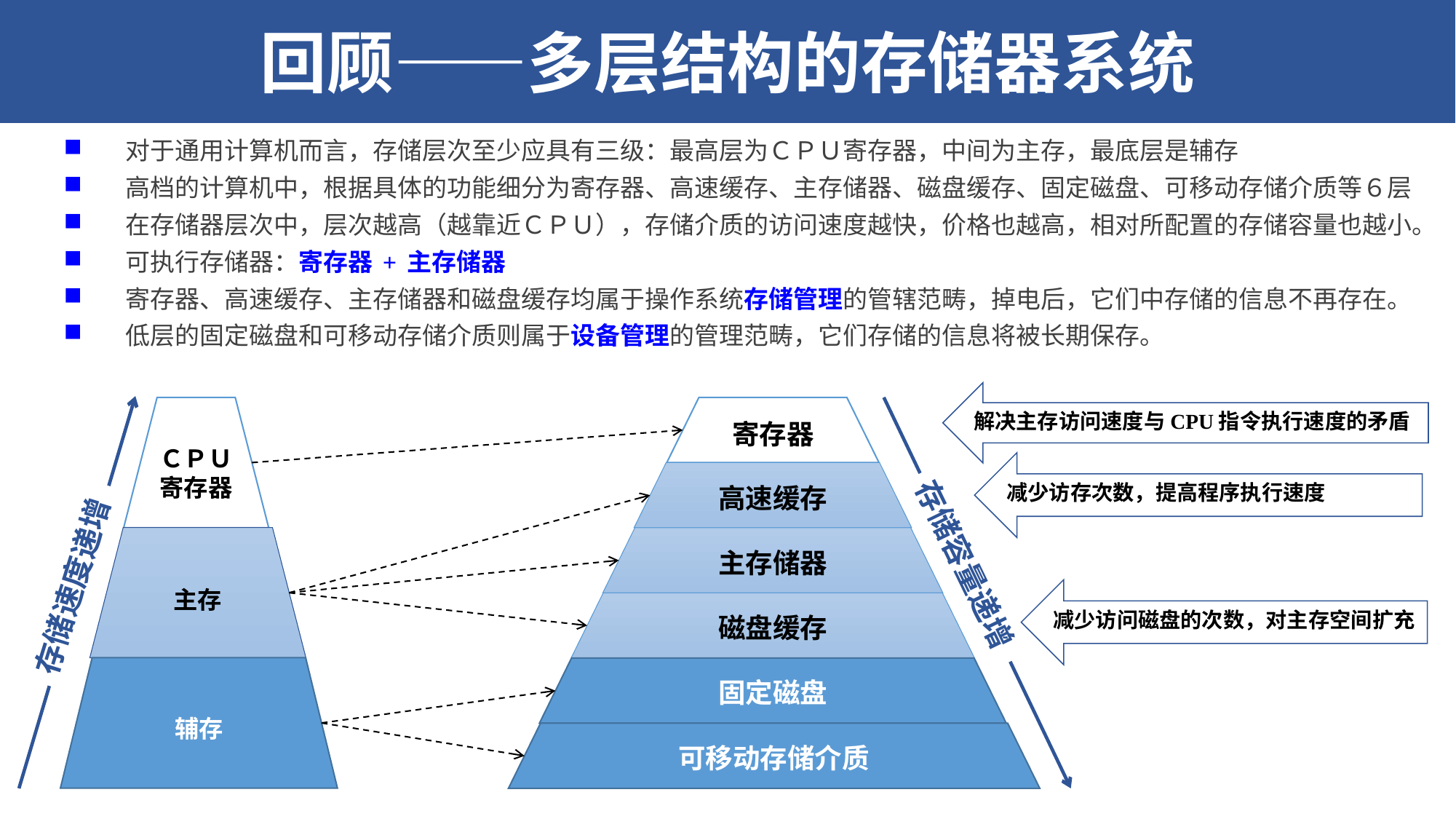

回顾——多层结构的存储器系统

4.1.1 多层结构的存储器系统
对于通用计算机而言，存储层次至少应具有三级：最高层为ＣＰＵ寄存器，中间为主存，最底层是辅存
高档的计算机中，根据具体的功能细分为寄存器、高速缓存、主存储器、磁盘缓存、固定磁盘、可移动存储介质等６层
在存储器层次中，层次越高（越靠近ＣＰＵ），存储介质的访问速度越快，价格也越高，相对所配置的存储容量也越小。
可执行存储器：寄存器 + 主存储器
寄存器、高速缓存、主存储器和磁盘缓存均属于操作系统存储管理的管辖范畴，掉电后，它们中存储的信息不再存在。
低层的固定磁盘和可移动存储介质则属于设备管理的管理范畴，它们存储的信息将被长期保存。

解决主存访问速度与CPU指令执行速度的矛盾
ＣＰＵ
寄存器
寄存器
减少访存次数，提高程序执行速度
高速缓存
主存
主存储器
存储容量递增
存储速度递增
减少访问磁盘的次数，对主存空间扩充
磁盘缓存
辅存
固定磁盘
可移动存储介质